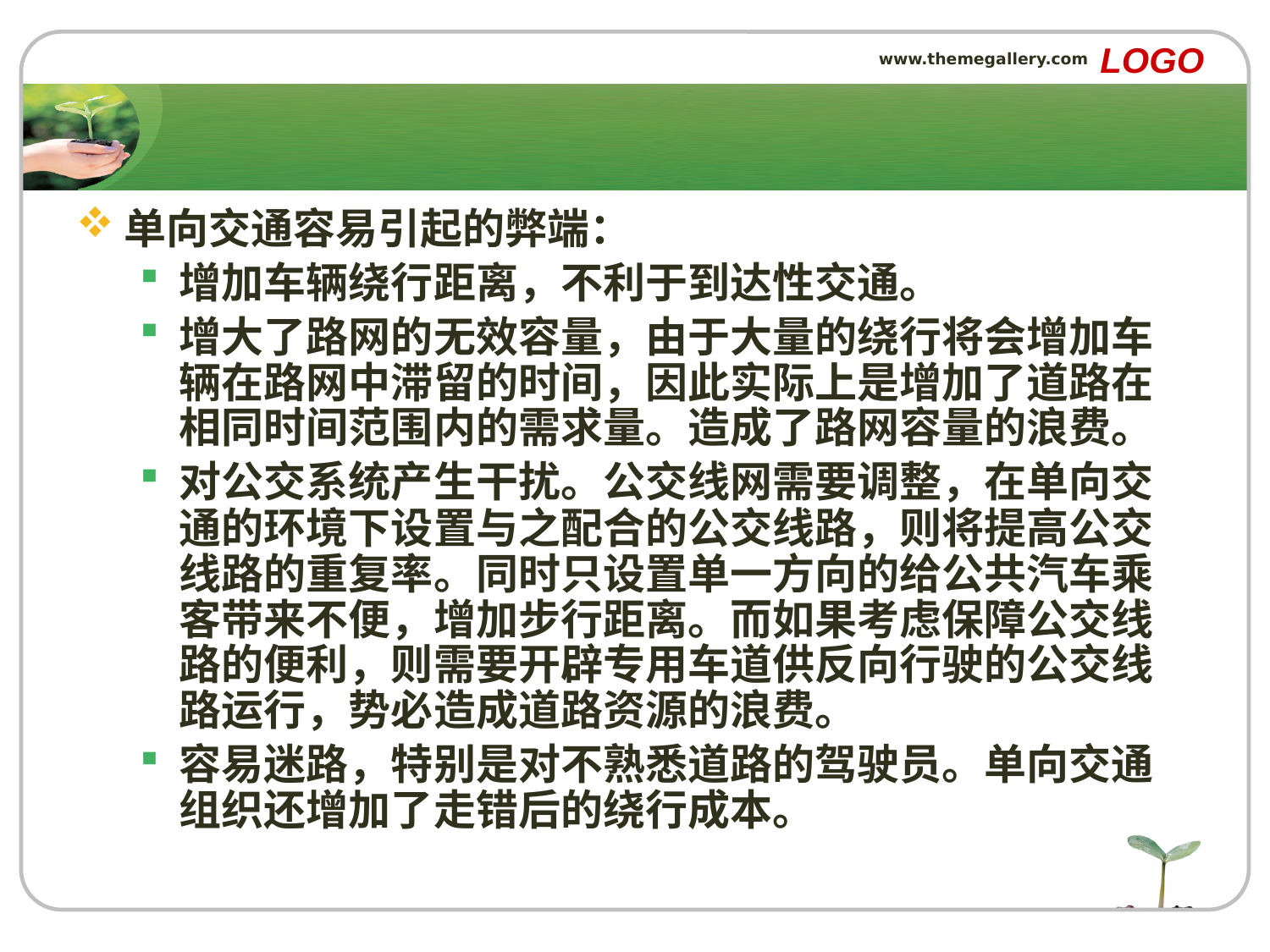

LOGO
www.themegallery.com
#
单向交通容易引起的弊端：
增加车辆绕行距离，不利于到达性交通。
增大了路网的无效容量，由于大量的绕行将会增加车辆在路网中滞留的时间，因此实际上是增加了道路在相同时间范围内的需求量。造成了路网容量的浪费。
对公交系统产生干扰。公交线网需要调整，在单向交通的环境下设置与之配合的公交线路，则将提高公交线路的重复率。同时只设置单一方向的给公共汽车乘客带来不便，增加步行距离。而如果考虑保障公交线路的便利，则需要开辟专用车道供反向行驶的公交线路运行，势必造成道路资源的浪费。
容易迷路，特别是对不熟悉道路的驾驶员。单向交通组织还增加了走错后的绕行成本。